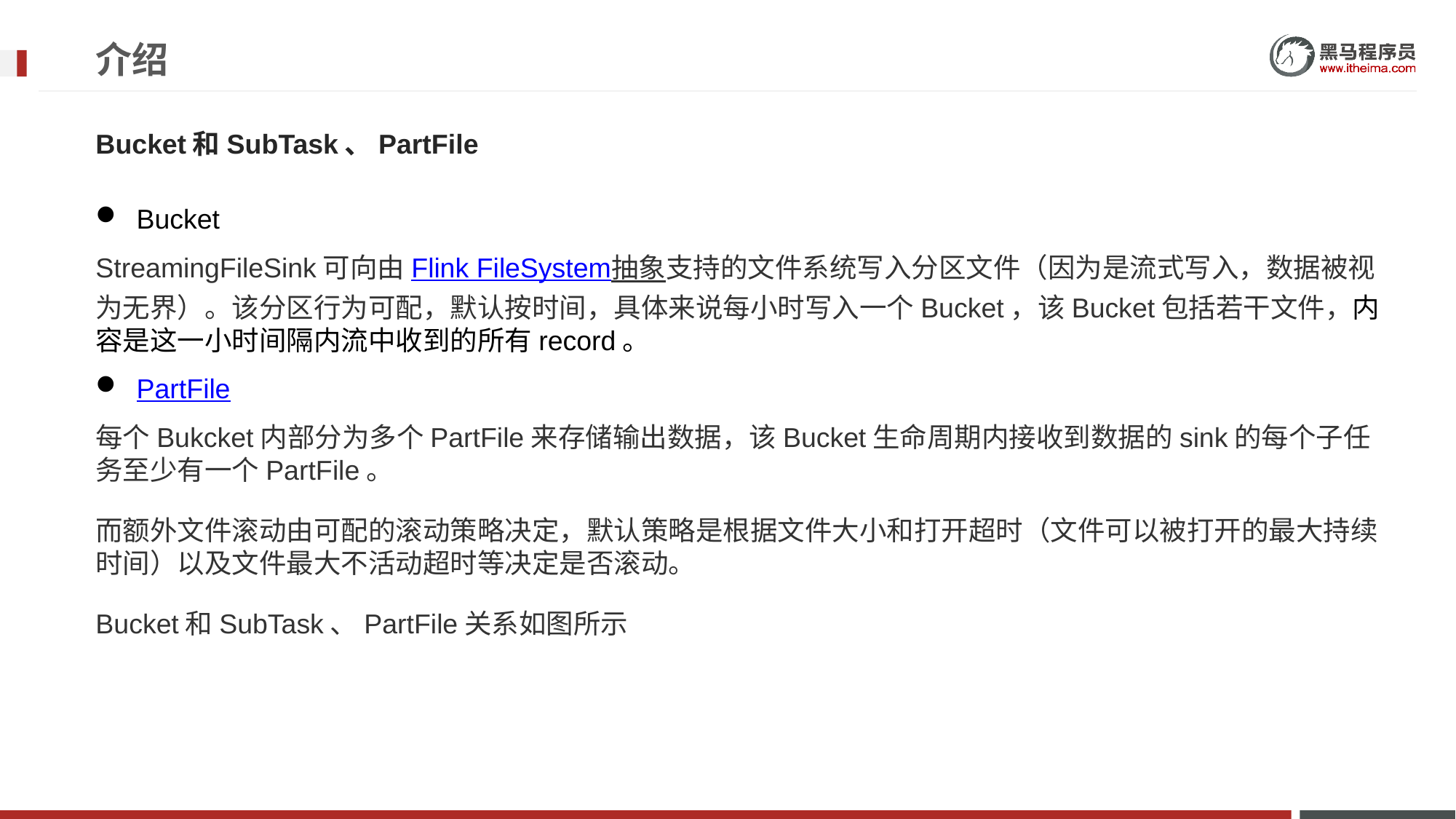

# 介绍
Bucket和SubTask、PartFile
Bucket
StreamingFileSink可向由Flink FileSystem抽象支持的文件系统写入分区文件（因为是流式写入，数据被视为无界）。该分区行为可配，默认按时间，具体来说每小时写入一个Bucket，该Bucket包括若干文件，内容是这一小时间隔内流中收到的所有record。
PartFile
每个Bukcket内部分为多个PartFile来存储输出数据，该Bucket生命周期内接收到数据的sink的每个子任务至少有一个PartFile。
而额外文件滚动由可配的滚动策略决定，默认策略是根据文件大小和打开超时（文件可以被打开的最大持续时间）以及文件最大不活动超时等决定是否滚动。
Bucket和SubTask、PartFile关系如图所示